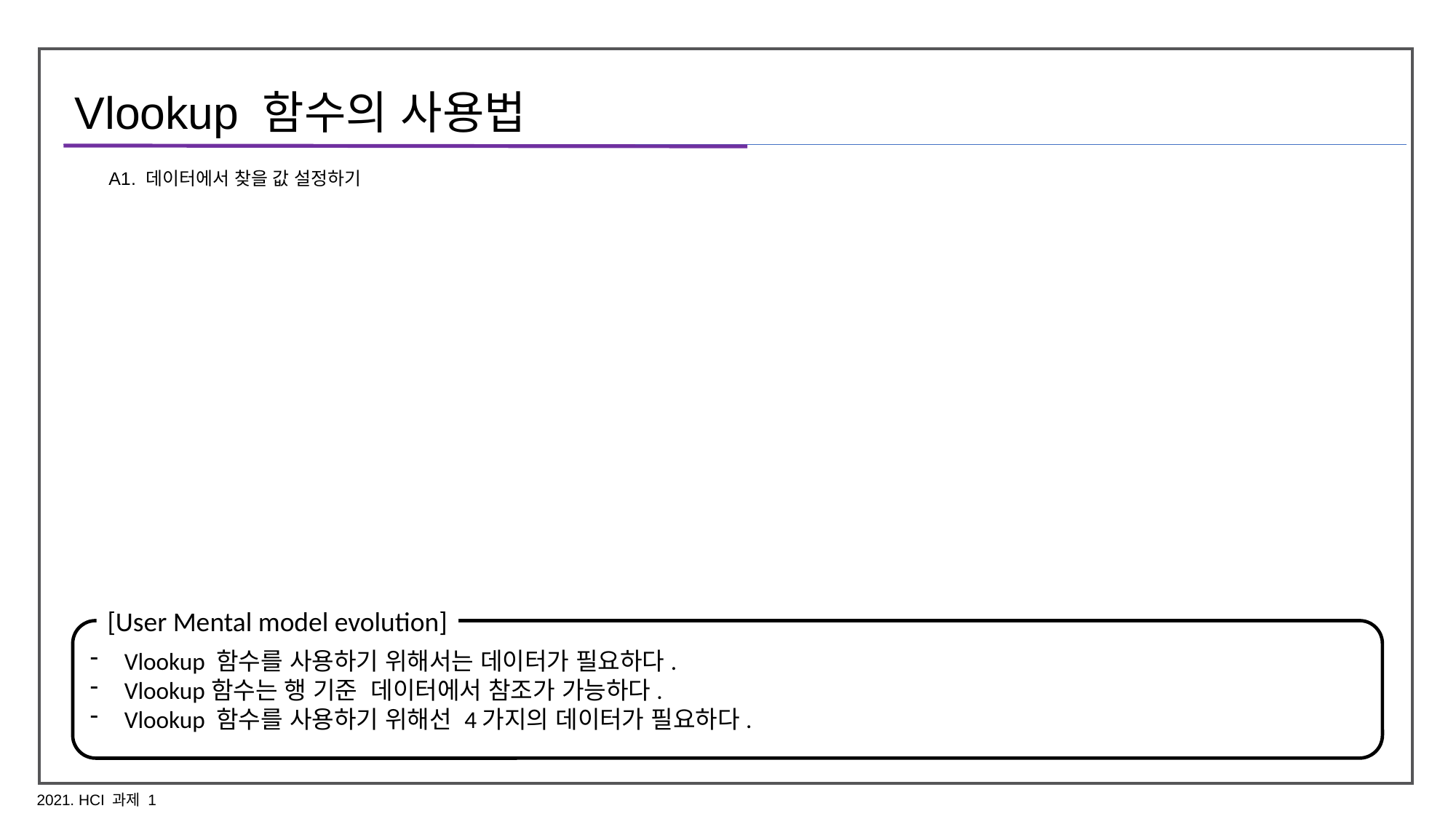

Vlookup 함수의 사용법
A1. 데이터에서 찾을 값 설정하기
[User Mental model evolution]
Vlookup 함수를 사용하기 위해서는 데이터가 필요하다.
Vlookup함수는 행 기준  데이터에서 참조가 가능하다.
Vlookup 함수를 사용하기 위해선 4가지의 데이터가 필요하다.
2021. HCI 과제 1